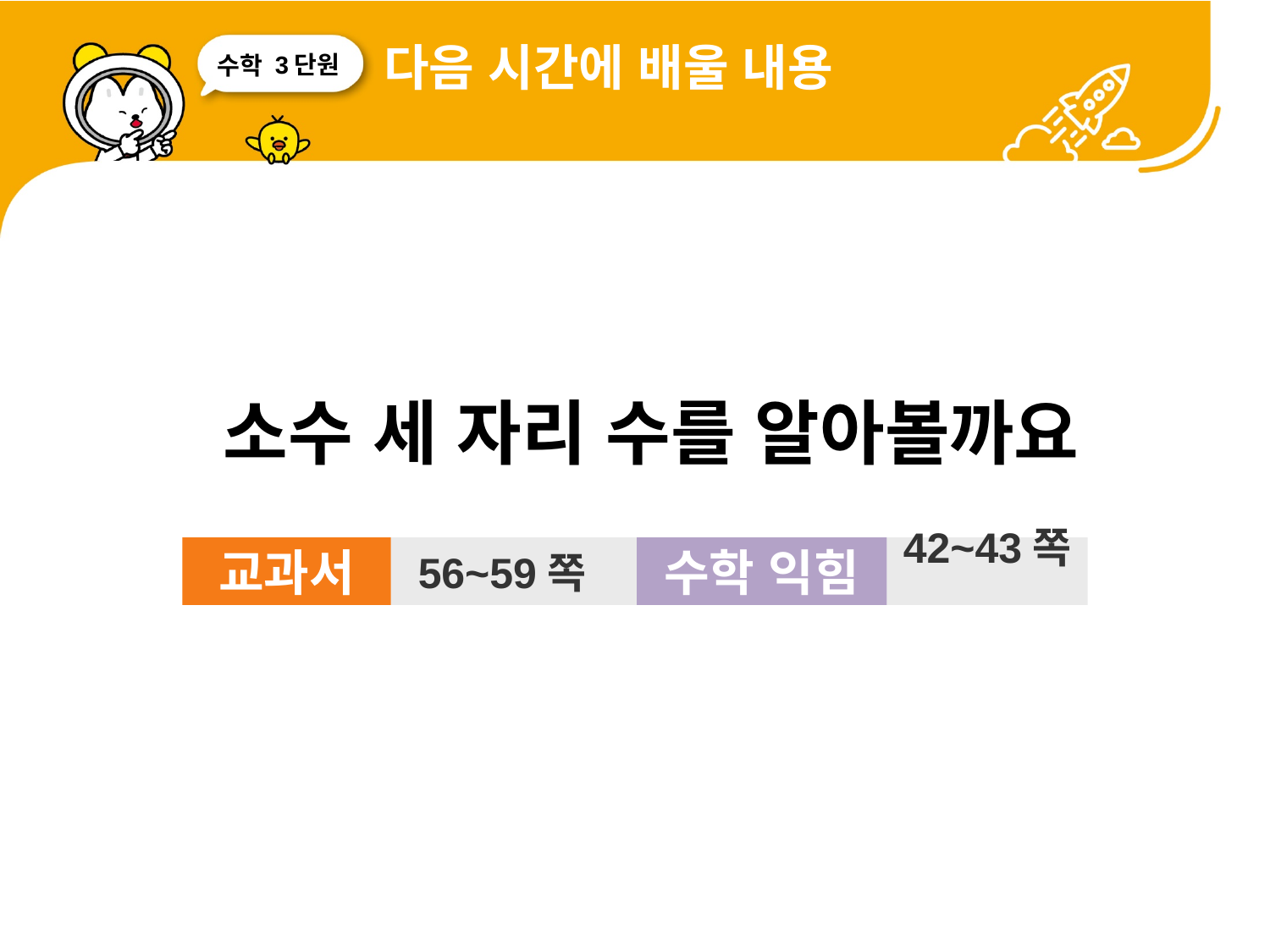

다음 시간에 배울 내용
3단원
 소수 세 자리 수를 알아볼까요
교과서
56~59쪽
수학 익힘
42~43쪽